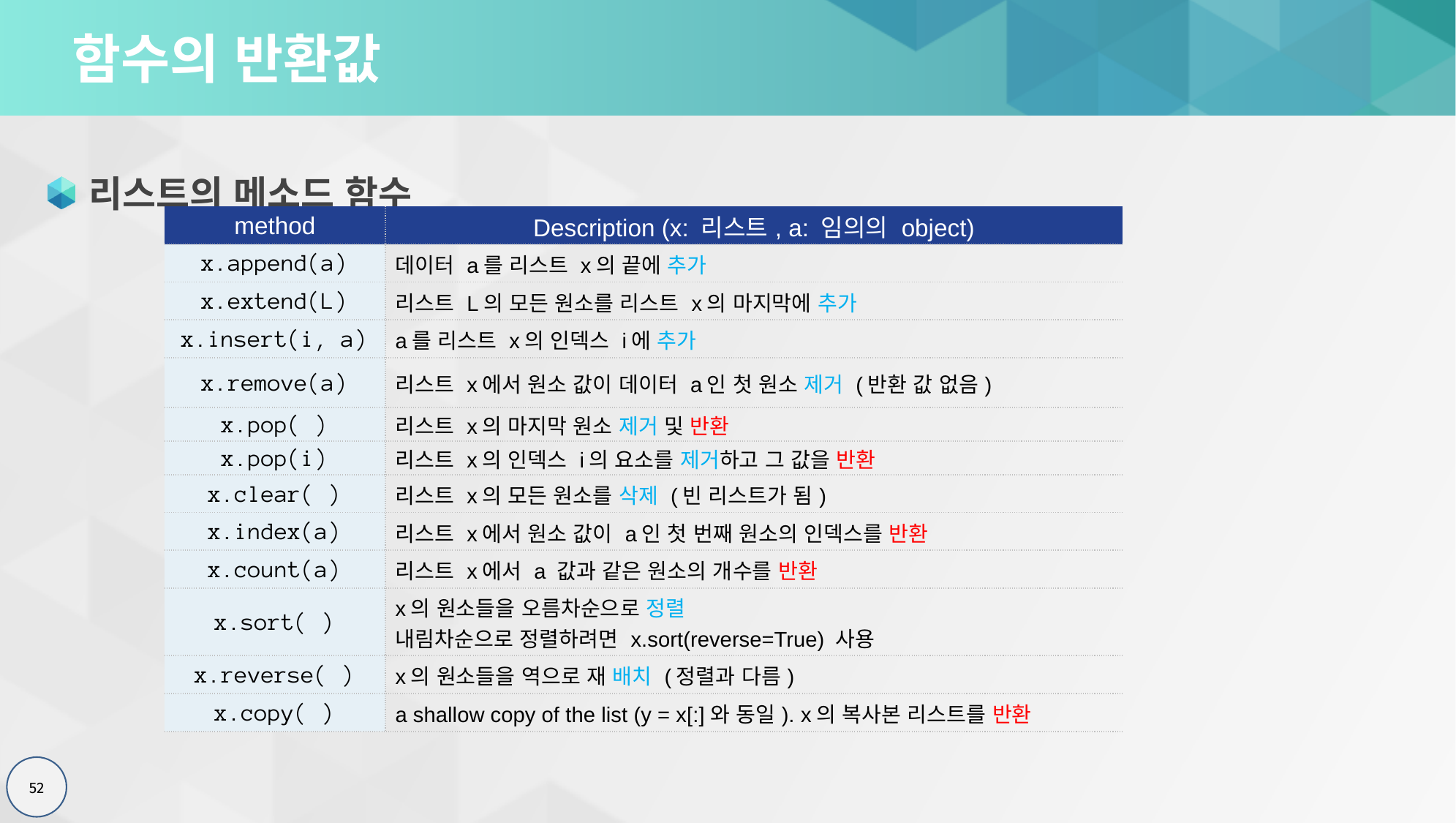

# 함수의 반환값
리스트의 메소드 함수
| method | Description (x: 리스트, a: 임의의 object) |
| --- | --- |
| x.append(a) | 데이터 a를 리스트 x의 끝에 추가 |
| x.extend(L) | 리스트 L의 모든 원소를 리스트 x의 마지막에 추가 |
| x.insert(i, a) | a를 리스트 x의 인덱스 i에 추가 |
| x.remove(a) | 리스트 x에서 원소 값이 데이터 a인 첫 원소 제거 (반환 값 없음) |
| x.pop( ) | 리스트 x의 마지막 원소 제거 및 반환 |
| x.pop(i) | 리스트 x의 인덱스 i의 요소를 제거하고 그 값을 반환 |
| x.clear( ) | 리스트 x의 모든 원소를 삭제 (빈 리스트가 됨) |
| x.index(a) | 리스트 x에서 원소 값이 a인 첫 번째 원소의 인덱스를 반환 |
| x.count(a) | 리스트 x에서 a 값과 같은 원소의 개수를 반환 |
| x.sort( ) | x의 원소들을 오름차순으로 정렬 내림차순으로 정렬하려면 x.sort(reverse=True) 사용 |
| x.reverse( ) | x의 원소들을 역으로 재 배치 (정렬과 다름) |
| x.copy( ) | a shallow copy of the list (y = x[:]와 동일). x의 복사본 리스트를 반환 |